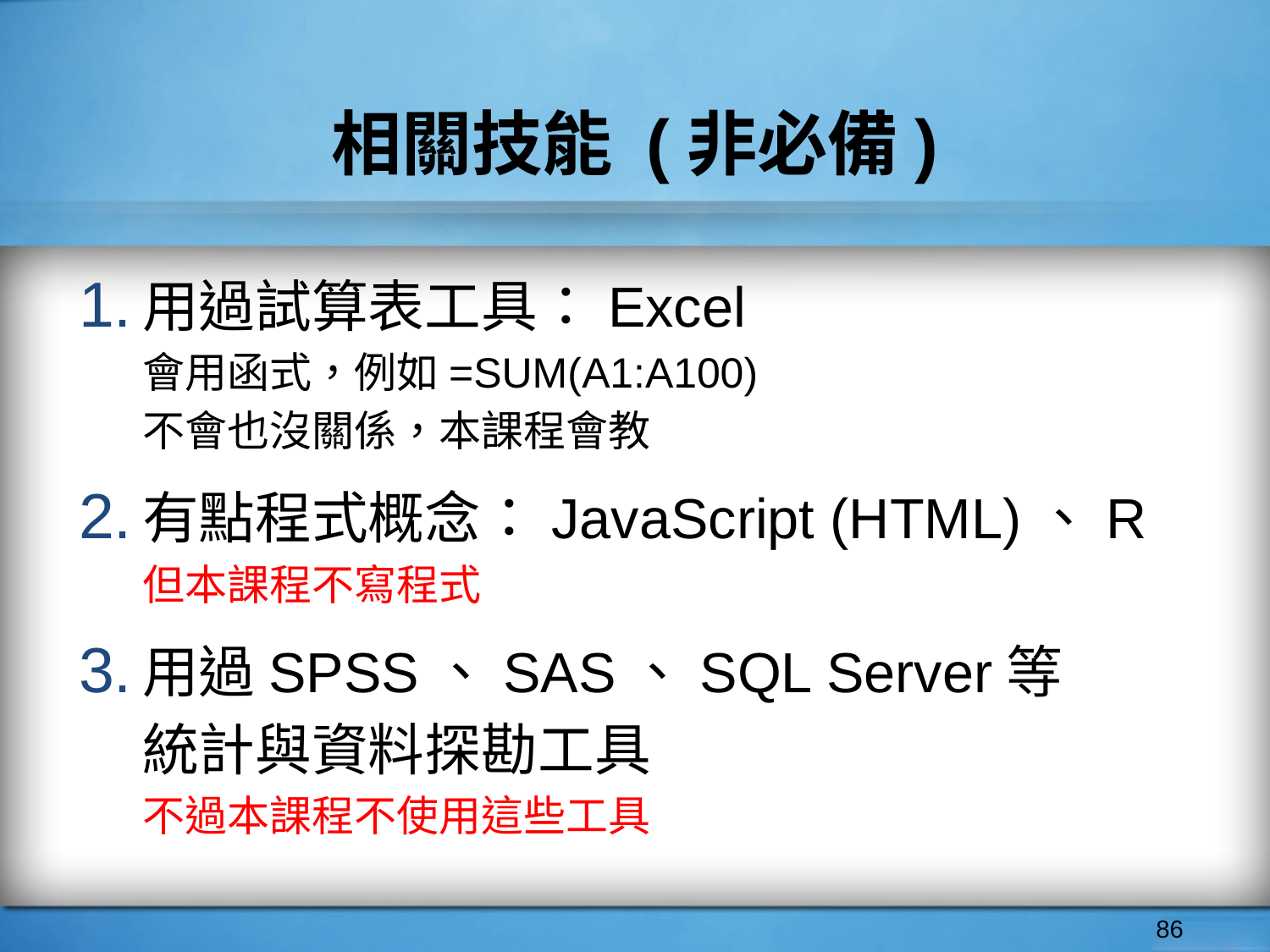

# 相關技能 (非必備)
用過試算表工具：Excel
會用函式，例如=SUM(A1:A100)
不會也沒關係，本課程會教
有點程式概念：JavaScript (HTML)、R
但本課程不寫程式
用過SPSS、SAS、SQL Server等
統計與資料探勘工具
不過本課程不使用這些工具

86